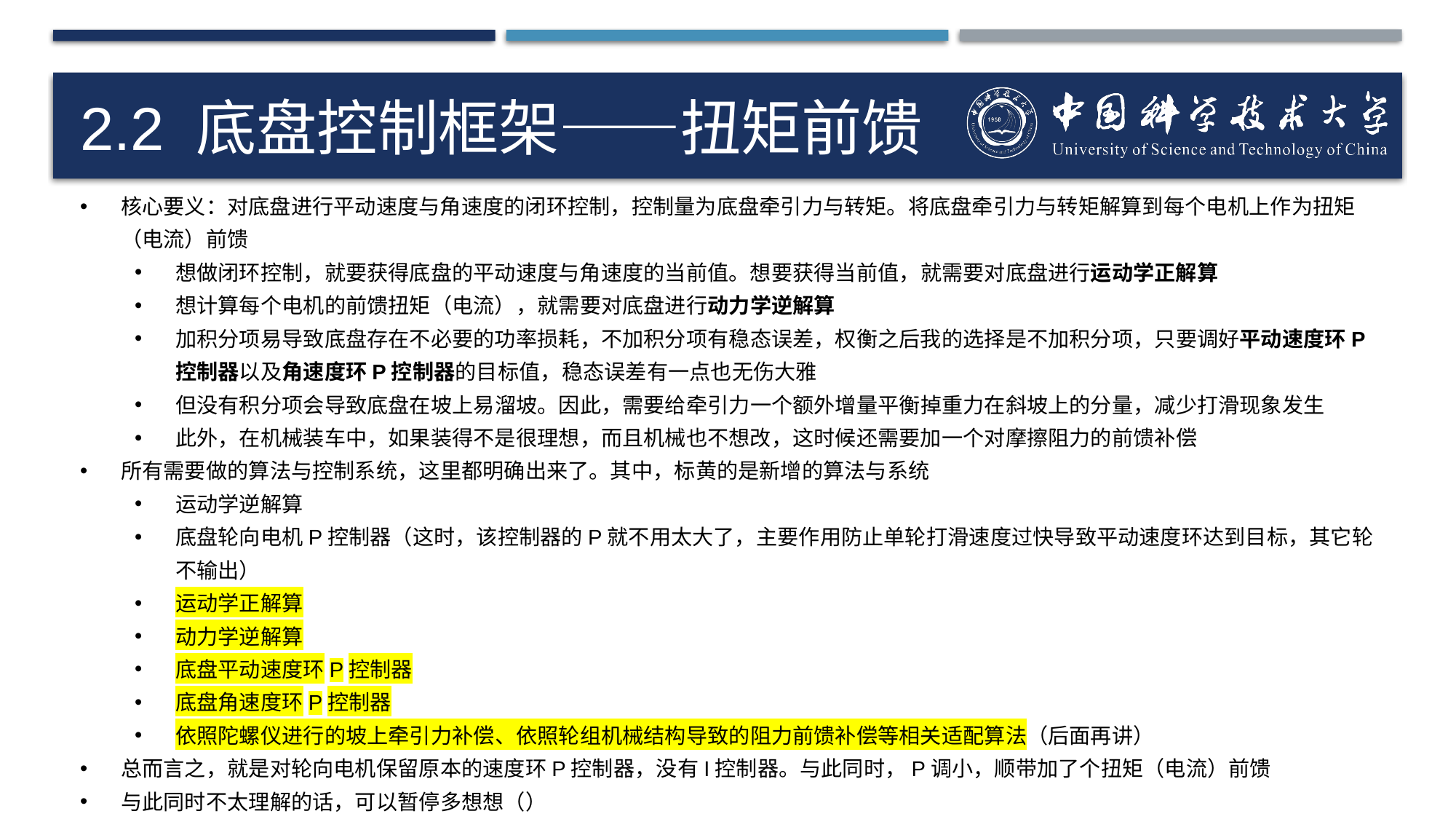

# 2.2 底盘控制框架——扭矩前馈
核心要义：对底盘进行平动速度与角速度的闭环控制，控制量为底盘牵引力与转矩。将底盘牵引力与转矩解算到每个电机上作为扭矩（电流）前馈
想做闭环控制，就要获得底盘的平动速度与角速度的当前值。想要获得当前值，就需要对底盘进行运动学正解算
想计算每个电机的前馈扭矩（电流），就需要对底盘进行动力学逆解算
加积分项易导致底盘存在不必要的功率损耗，不加积分项有稳态误差，权衡之后我的选择是不加积分项，只要调好平动速度环P控制器以及角速度环P控制器的目标值，稳态误差有一点也无伤大雅
但没有积分项会导致底盘在坡上易溜坡。因此，需要给牵引力一个额外增量平衡掉重力在斜坡上的分量，减少打滑现象发生
此外，在机械装车中，如果装得不是很理想，而且机械也不想改，这时候还需要加一个对摩擦阻力的前馈补偿
所有需要做的算法与控制系统，这里都明确出来了。其中，标黄的是新增的算法与系统
运动学逆解算
底盘轮向电机P控制器（这时，该控制器的P就不用太大了，主要作用防止单轮打滑速度过快导致平动速度环达到目标，其它轮不输出）
运动学正解算
动力学逆解算
底盘平动速度环P控制器
底盘角速度环P控制器
依照陀螺仪进行的坡上牵引力补偿、依照轮组机械结构导致的阻力前馈补偿等相关适配算法（后面再讲）
总而言之，就是对轮向电机保留原本的速度环P控制器，没有I控制器。与此同时，P调小，顺带加了个扭矩（电流）前馈
与此同时不太理解的话，可以暂停多想想（）